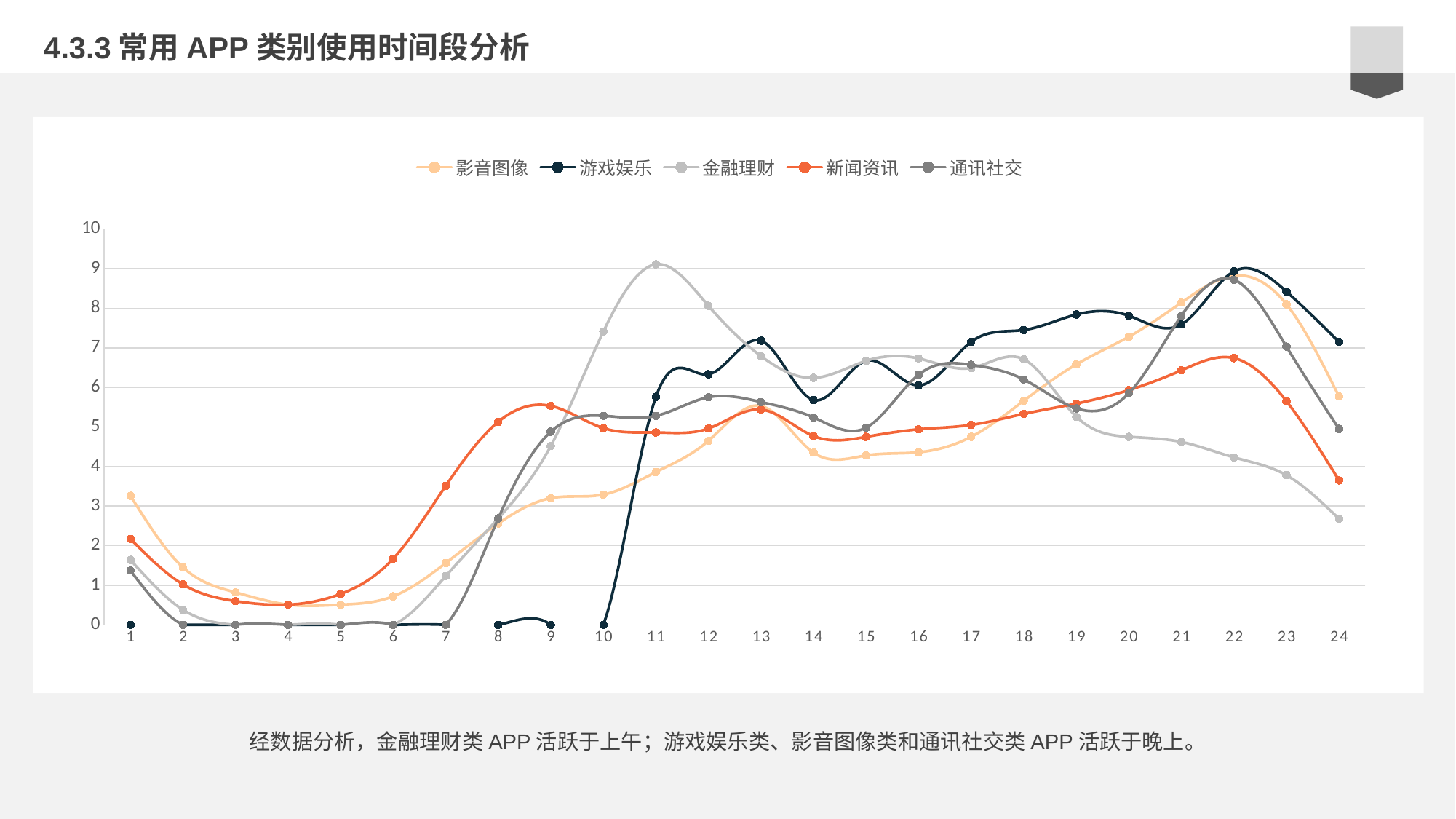

4.3.3常用APP类别使用时间段分析
129

### Chart

| Category | 影音图像 | 游戏娱乐 | 金融理财 | 新闻资讯 | 通讯社交 |
|---|---|---|---|---|---|
| 1 | 3.26 | 0.0 | 1.64 | 2.17 | 1.37 |
| 2 | 1.45 | 0.0 | 0.38 | 1.02 | 0.0 |
| 3 | 0.82 | 0.0 | 0.0 | 0.6 | 0.0 |
| 4 | 0.51 | 0.0 | 0.0 | 0.51 | 0.0 |
| 5 | 0.51 | 0.0 | 0.0 | 0.78 | 0.0 |
| 6 | 0.72 | 0.0 | 0.0 | 1.67 | 0.0 |
| 7 | 1.56 | 0.0 | 1.23 | 3.51 | 0.0 |
| 8 | 2.56 | 0.0 | 2.69 | 5.13 | 2.69 |
| 9 | 3.2 | 0.0 | 4.52 | 5.53 | 4.88 |
| 10 | 3.29 | 0.0 | 7.41 | 4.97 | 5.28 |
| 11 | 3.86 | 5.76 | 9.11 | 4.86 | 5.28 |
| 12 | 4.65 | 6.33 | 8.06 | 4.96 | 5.75 |
| 13 | 5.53 | 7.18 | 6.79 | 5.44 | 5.63 |
| 14 | 4.35 | 5.68 | 6.24 | 4.77 | 5.24 |
| 15 | 4.28 | 6.67 | 6.67 | 4.75 | 4.98 |
| 16 | 4.36 | 6.05 | 6.73 | 4.94 | 6.32 |
| 17 | 4.75 | 7.15 | 6.49 | 5.05 | 6.57 |
| 18 | 5.66 | 7.45 | 6.71 | 5.33 | 6.2 |
| 19 | 6.58 | 7.84 | 5.26 | 5.59 | 5.47 |
| 20 | 7.28 | 7.81 | 4.75 | 5.93 | 5.85 |
| 21 | 8.14 | 7.59 | 4.62 | 6.43 | 7.81 |
| 22 | 8.82 | 8.93 | 4.23 | 6.74 | 8.72 |
| 23 | 8.1 | 8.42 | 3.78 | 5.65 | 7.03 |
| 24 | 5.77 | 7.15 | 2.68 | 3.65 | 4.95 |
e7d195523061f1c0b9c437df2358c0cda14f5041a22fabbfBE2BE37675DC7AB669ED1A17F222BC996230C869F9A73B775AB9A6F73BCC744AF1BB55A31F7D215610F6B48D481C98CFAE215B20EECA2E6E0A7FA5F51308CB52DBDDBC704BB1B1B15B9E8404F8B10E983444B66EA388C6170E35B82D1C09D0AA1358145966557C00F2090DB9C29BE49B
经数据分析，金融理财类APP活跃于上午；游戏娱乐类、影音图像类和通讯社交类APP活跃于晚上。